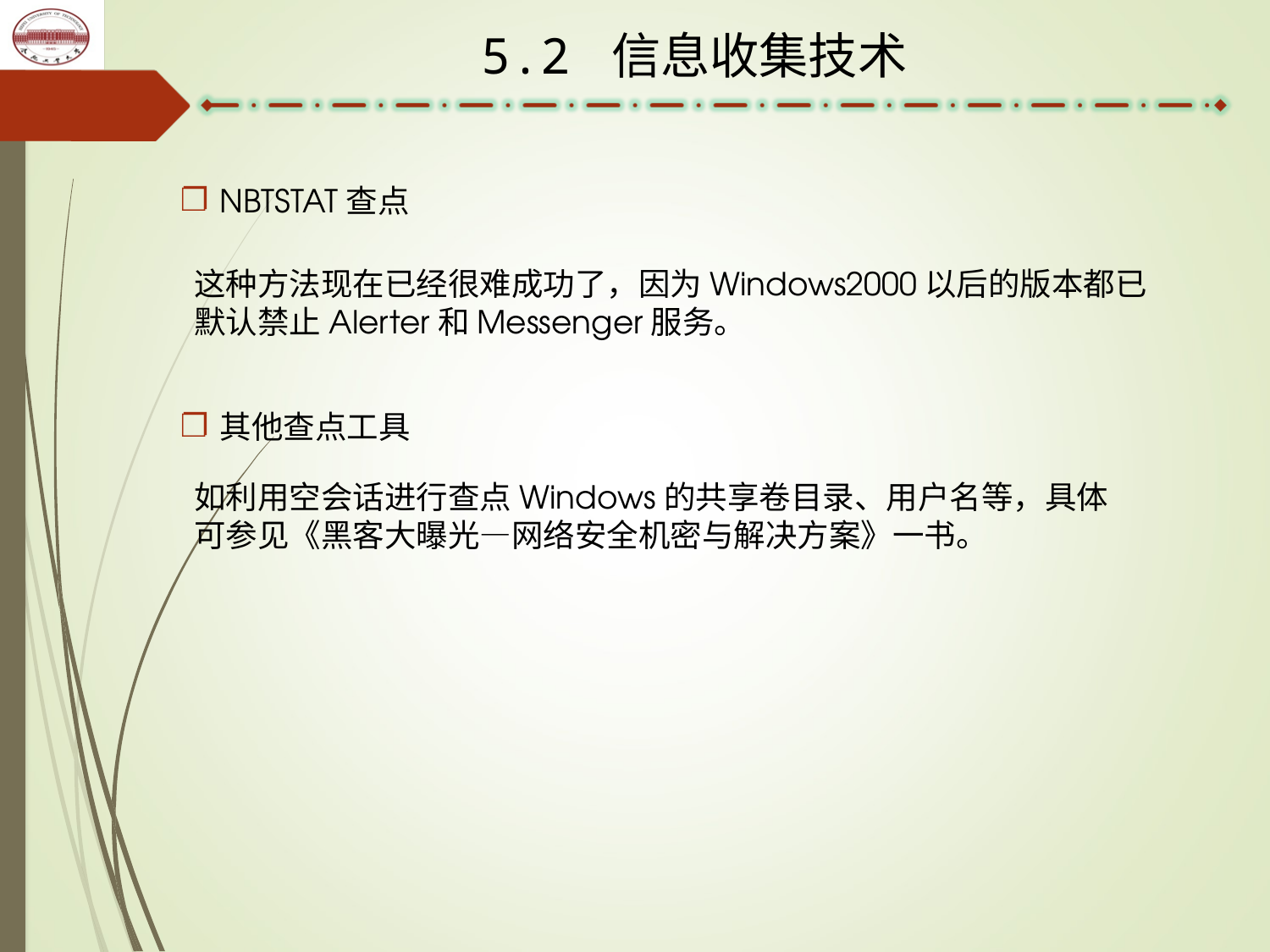

5.2 信息收集技术
NBTSTAT查点
这种方法现在已经很难成功了，因为Windows2000以后的版本都已默认禁止Alerter和Messenger服务。
其他查点工具
如利用空会话进行查点Windows的共享卷目录、用户名等，具体可参见《黑客大曝光—网络安全机密与解决方案》一书。